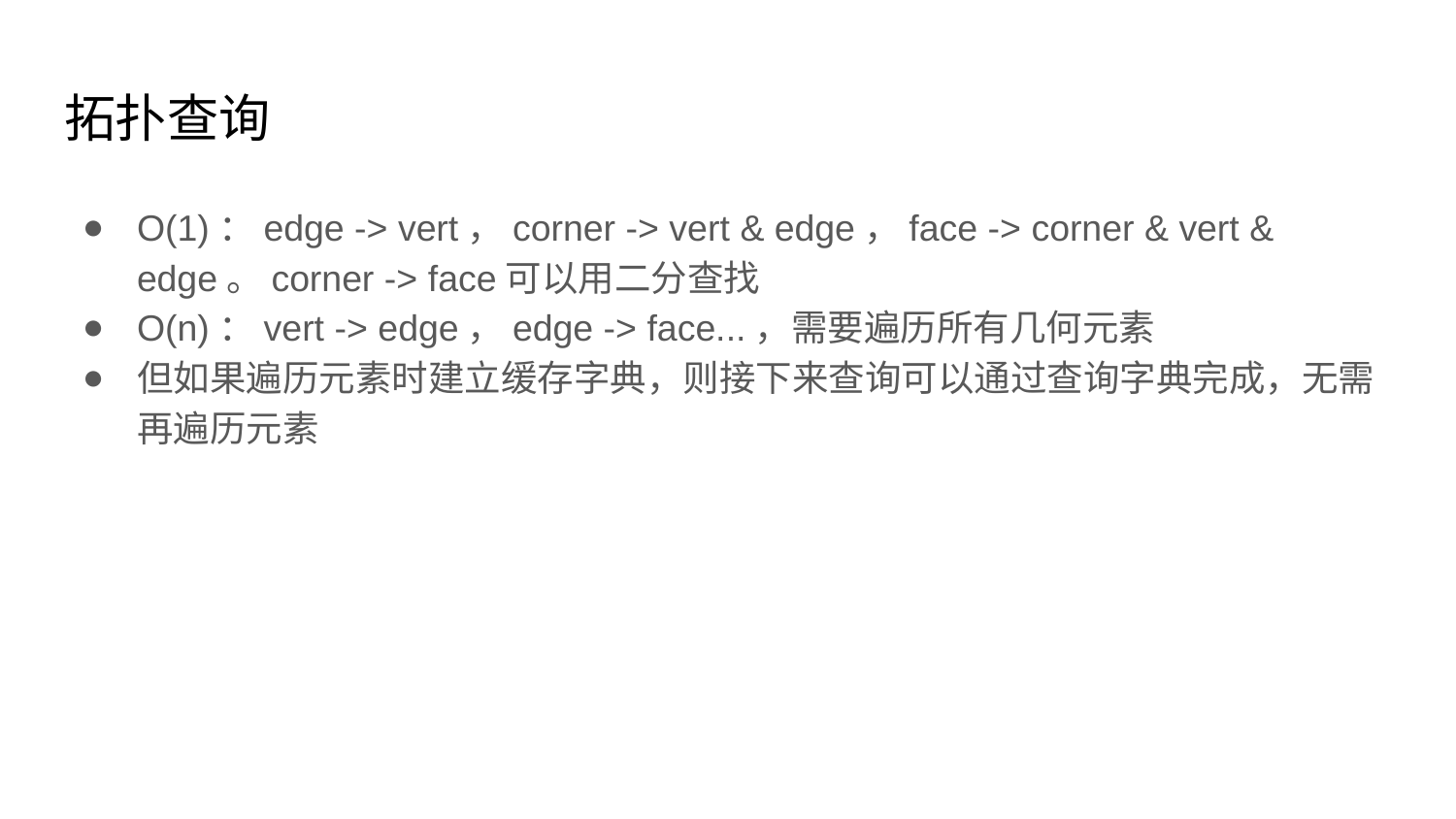

# 拓扑查询
O(1)：edge -> vert，corner -> vert & edge，face -> corner & vert & edge。corner -> face可以用二分查找
O(n)：vert -> edge，edge -> face...，需要遍历所有几何元素
但如果遍历元素时建立缓存字典，则接下来查询可以通过查询字典完成，无需再遍历元素